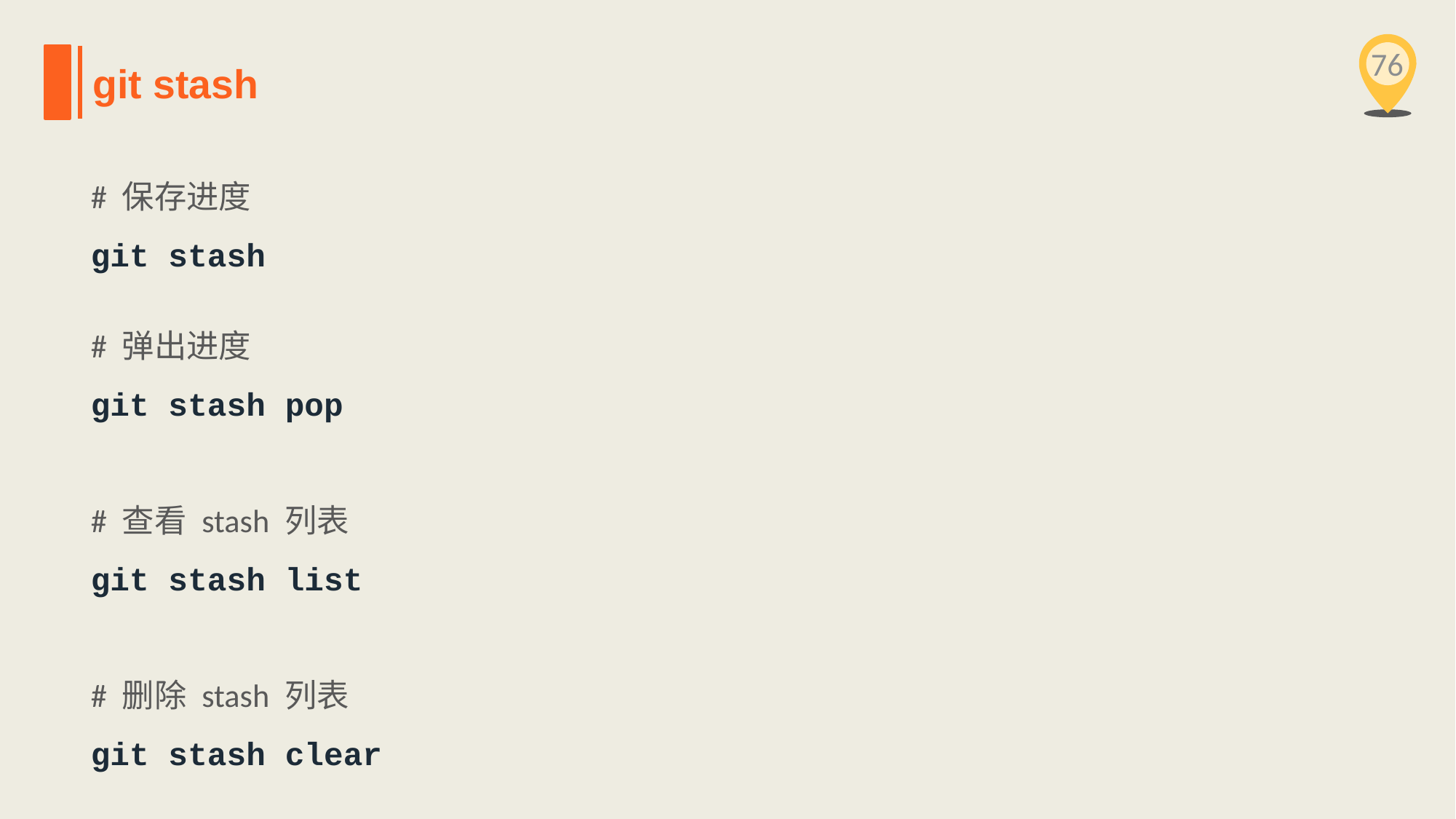

76

git stash
# 保存进度
git stash

# 弹出进度
git stash pop

# 查看 stash 列表
git stash list

# 删除 stash 列表
git stash clear